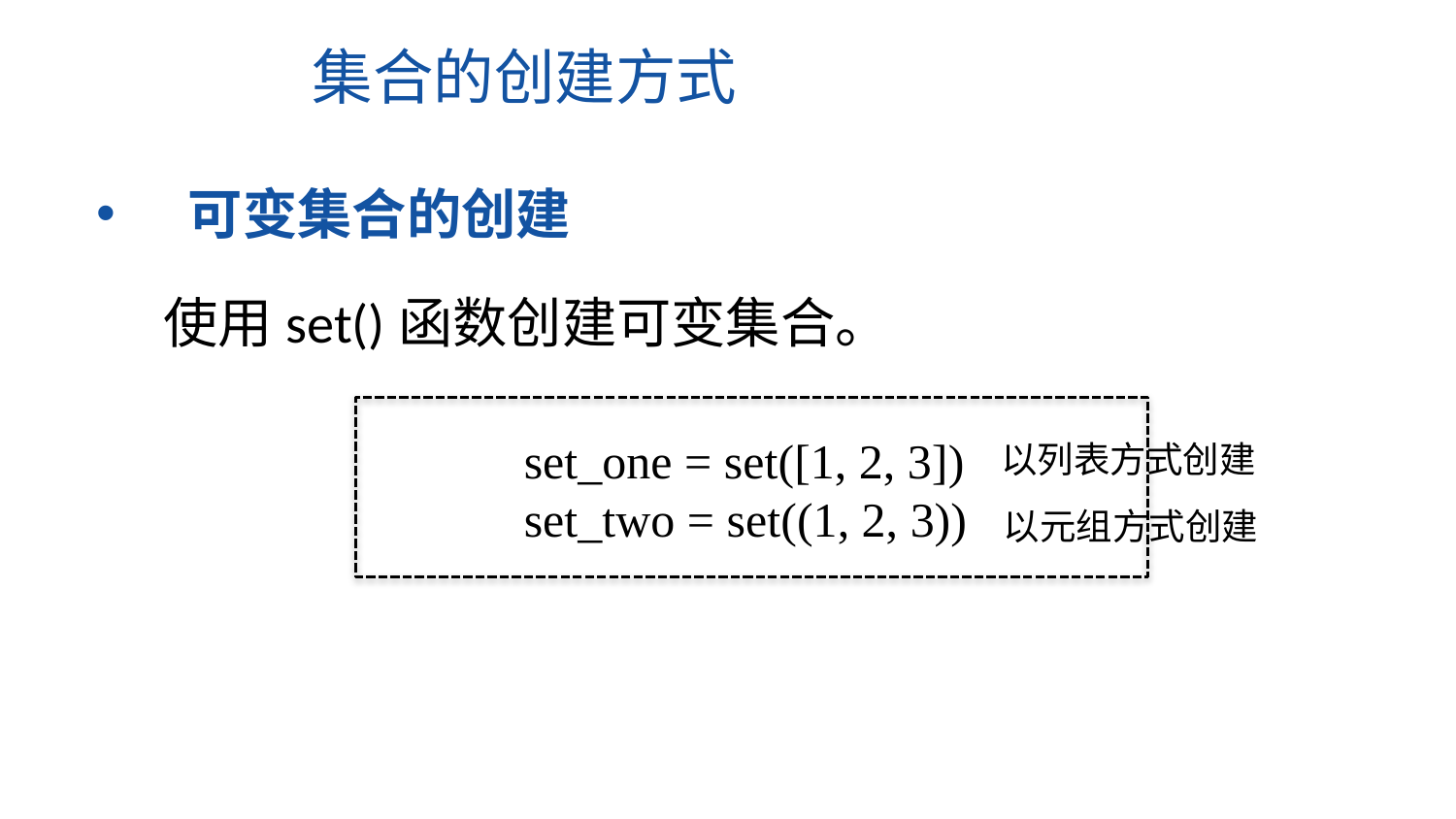

集合的创建方式
可变集合的创建
使用set()函数创建可变集合。

set_one = set([1, 2, 3])
set_two = set((1, 2, 3))
以列表方式创建
以元组方式创建